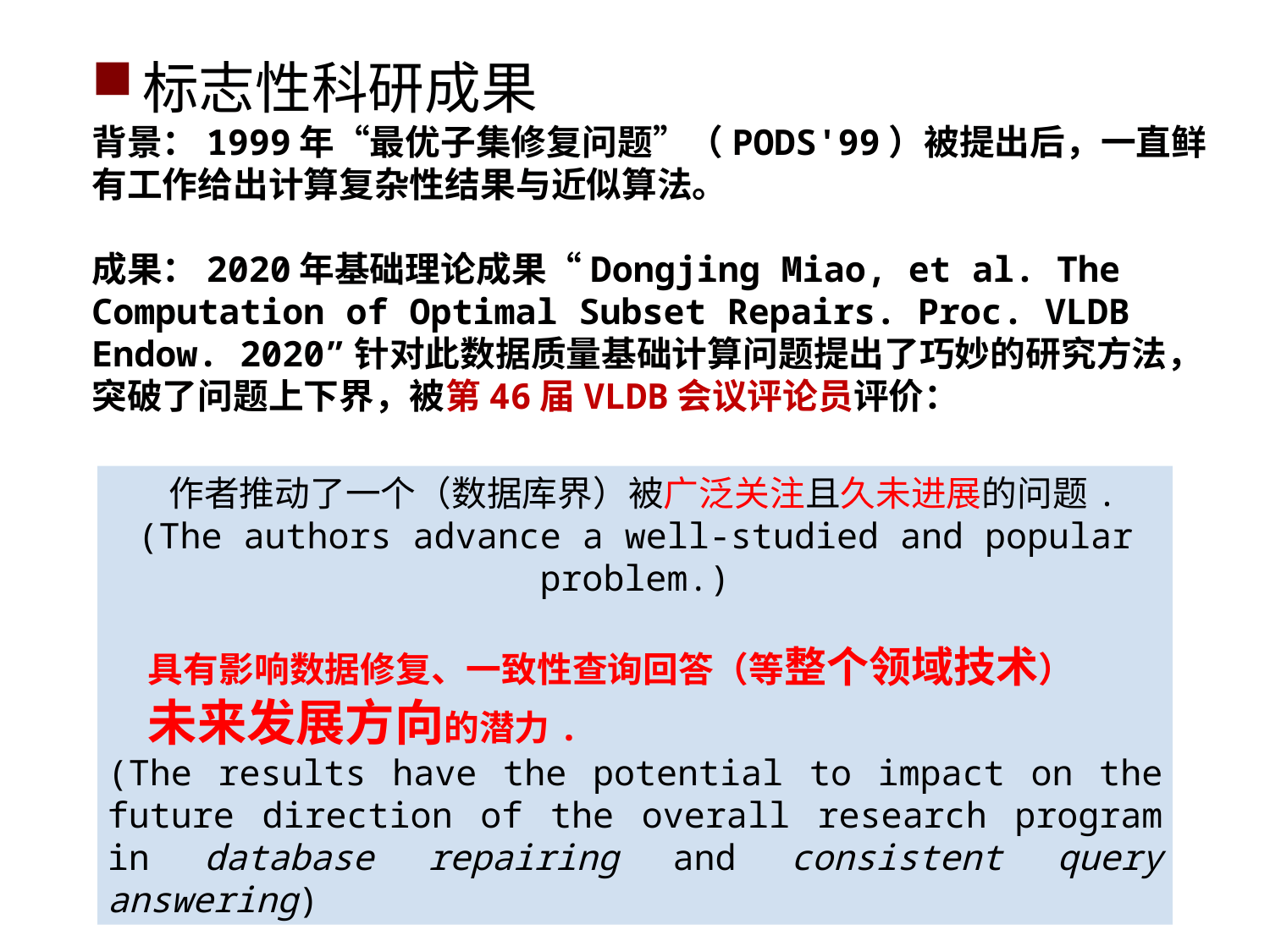

标志性科研成果
背景：1999年“最优子集修复问题”（PODS'99）被提出后，一直鲜有工作给出计算复杂性结果与近似算法。

成果：2020年基础理论成果“Dongjing Miao, et al. The Computation of Optimal Subset Repairs. Proc. VLDB Endow. 2020”针对此数据质量基础计算问题提出了巧妙的研究方法，突破了问题上下界，被第46届VLDB会议评论员评价：

 作者推动了一个（数据库界）被广泛关注且久未进展的问题.
(The authors advance a well-studied and popular problem.)

    具有影响数据修复、一致性查询回答（等整个领域技术）
    未来发展方向的潜力.
(The results have the potential to impact on the future direction of the overall research program in database repairing and consistent query answering)